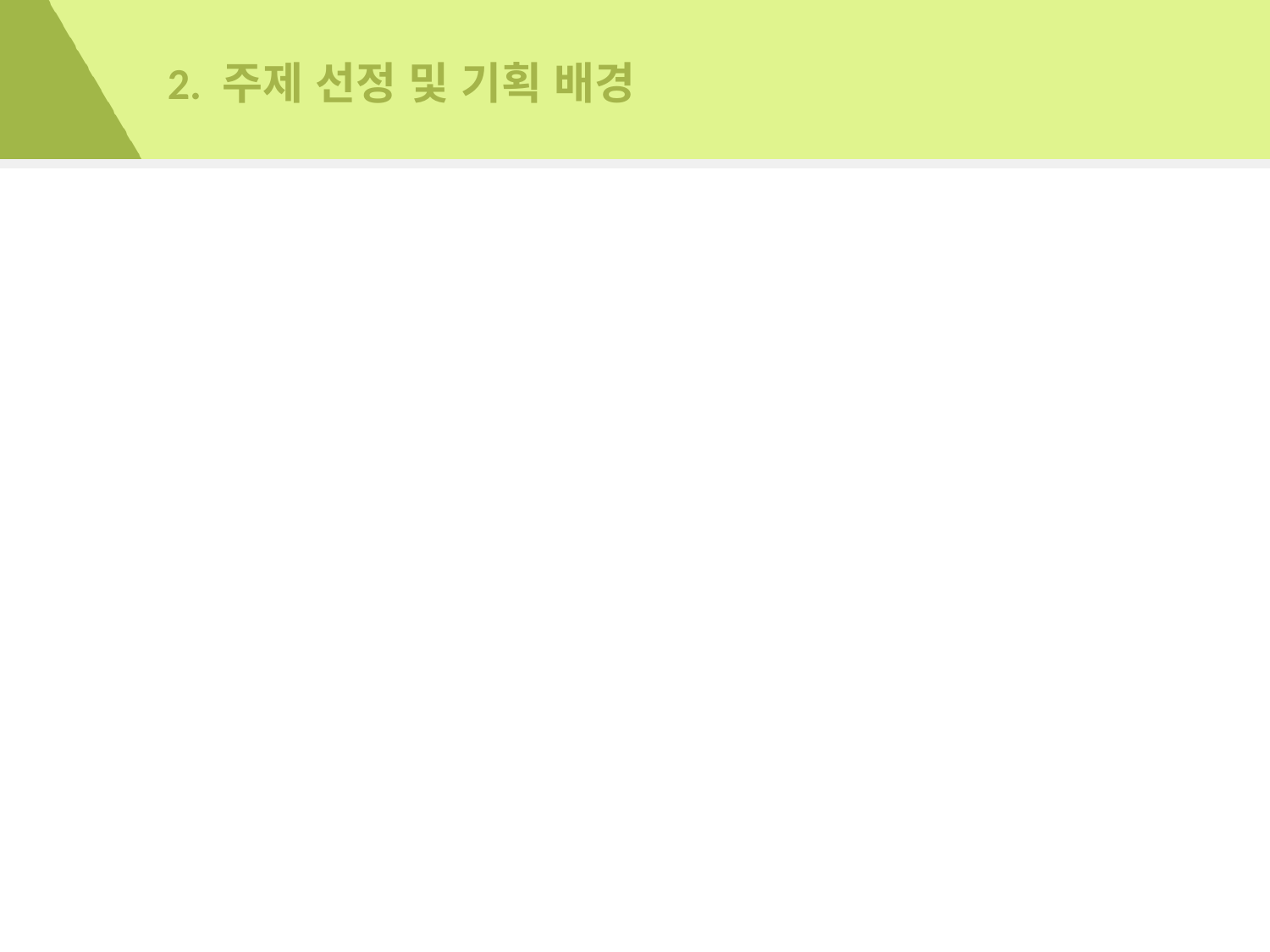

# 2. 주제 선정 및 기획 배경